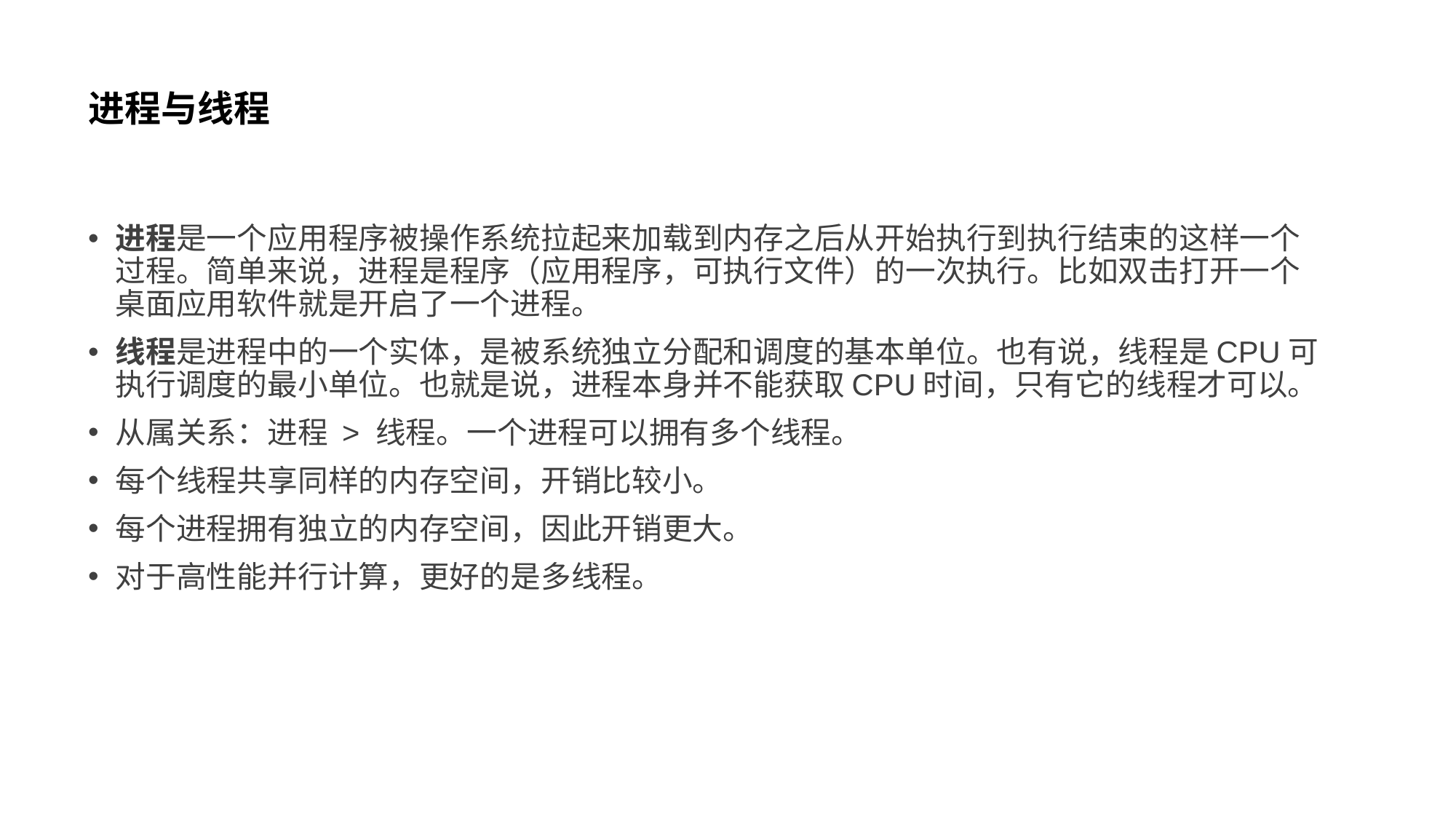

# 进程与线程
进程是一个应用程序被操作系统拉起来加载到内存之后从开始执行到执行结束的这样一个过程。简单来说，进程是程序（应用程序，可执行文件）的一次执行。比如双击打开一个桌面应用软件就是开启了一个进程。
线程是进程中的一个实体，是被系统独立分配和调度的基本单位。也有说，线程是CPU可执行调度的最小单位。也就是说，进程本身并不能获取CPU时间，只有它的线程才可以。
从属关系：进程 > 线程。一个进程可以拥有多个线程。
每个线程共享同样的内存空间，开销比较小。
每个进程拥有独立的内存空间，因此开销更大。
对于高性能并行计算，更好的是多线程。